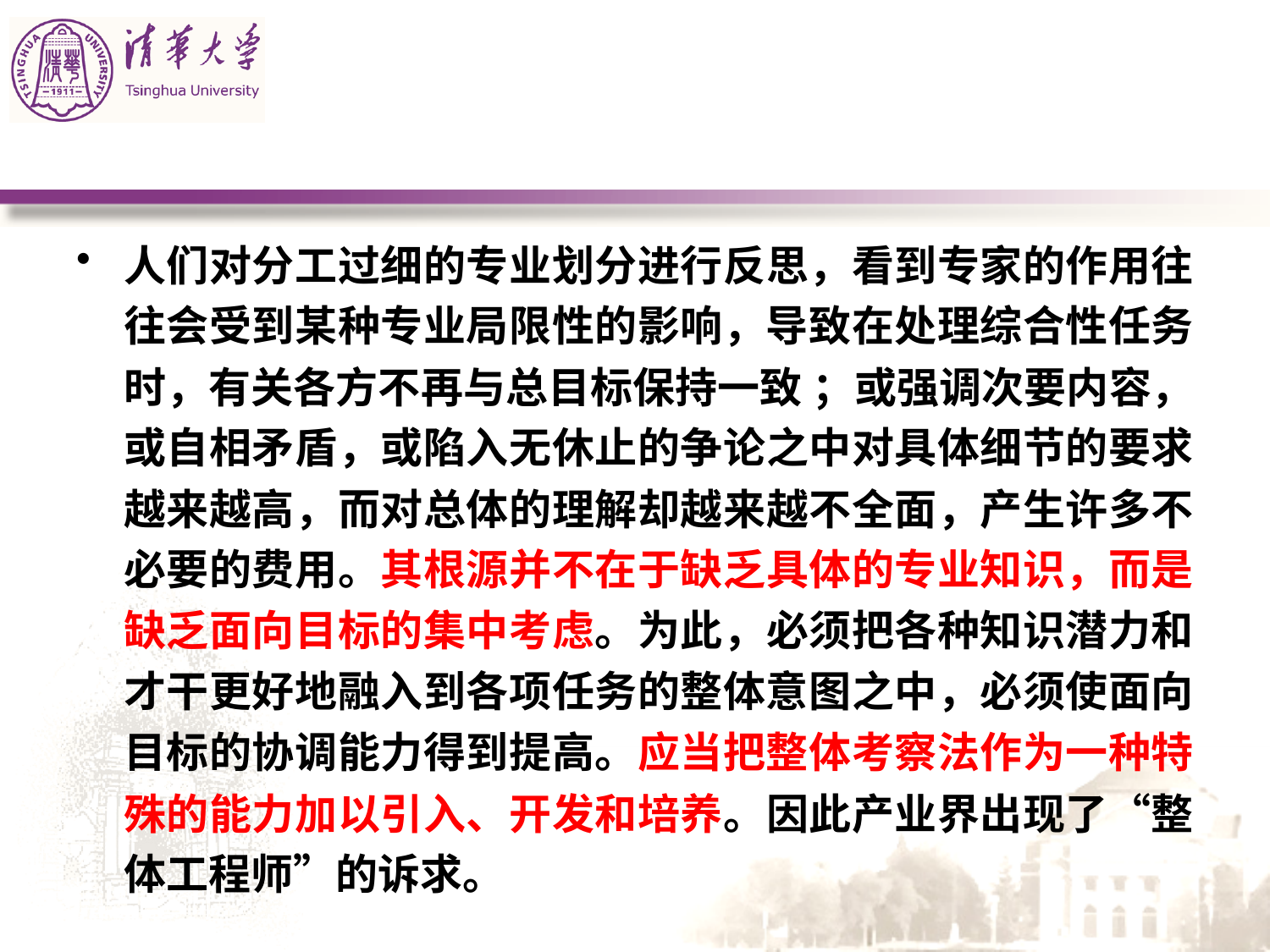

#
人们对分工过细的专业划分进行反思，看到专家的作用往往会受到某种专业局限性的影响，导致在处理综合性任务时，有关各方不再与总目标保持一致 ；或强调次要内容，或自相矛盾，或陷入无休止的争论之中对具体细节的要求越来越高，而对总体的理解却越来越不全面，产生许多不必要的费用。其根源并不在于缺乏具体的专业知识，而是缺乏面向目标的集中考虑。为此，必须把各种知识潜力和才干更好地融入到各项任务的整体意图之中，必须使面向目标的协调能力得到提高。应当把整体考察法作为一种特殊的能力加以引入、开发和培养。因此产业界出现了“整体工程师”的诉求。